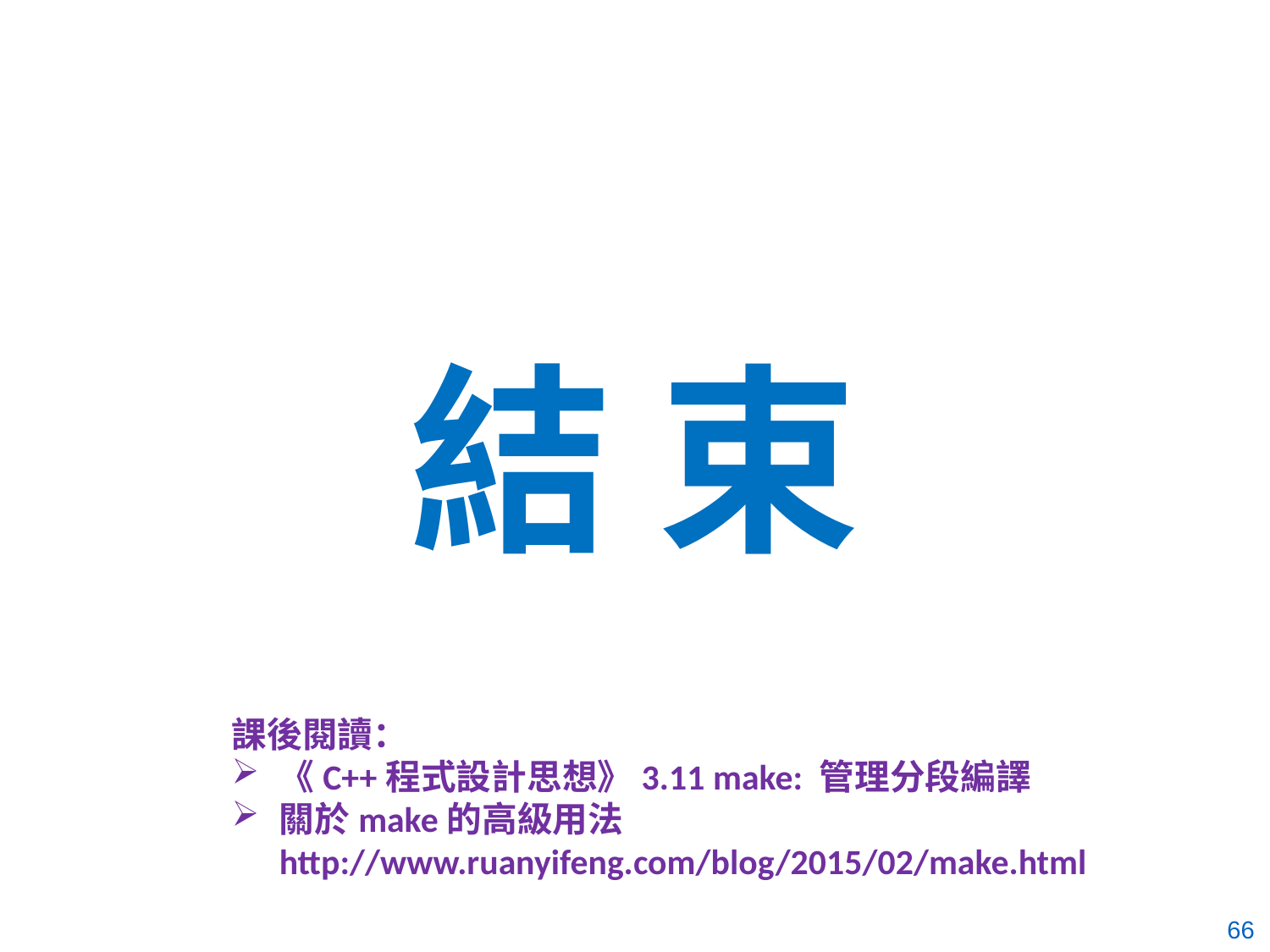

# 結 束
課後閱讀：
《C++程式設計思想》3.11 make: 管理分段編譯
關於make的高級用法 http://www.ruanyifeng.com/blog/2015/02/make.html
66